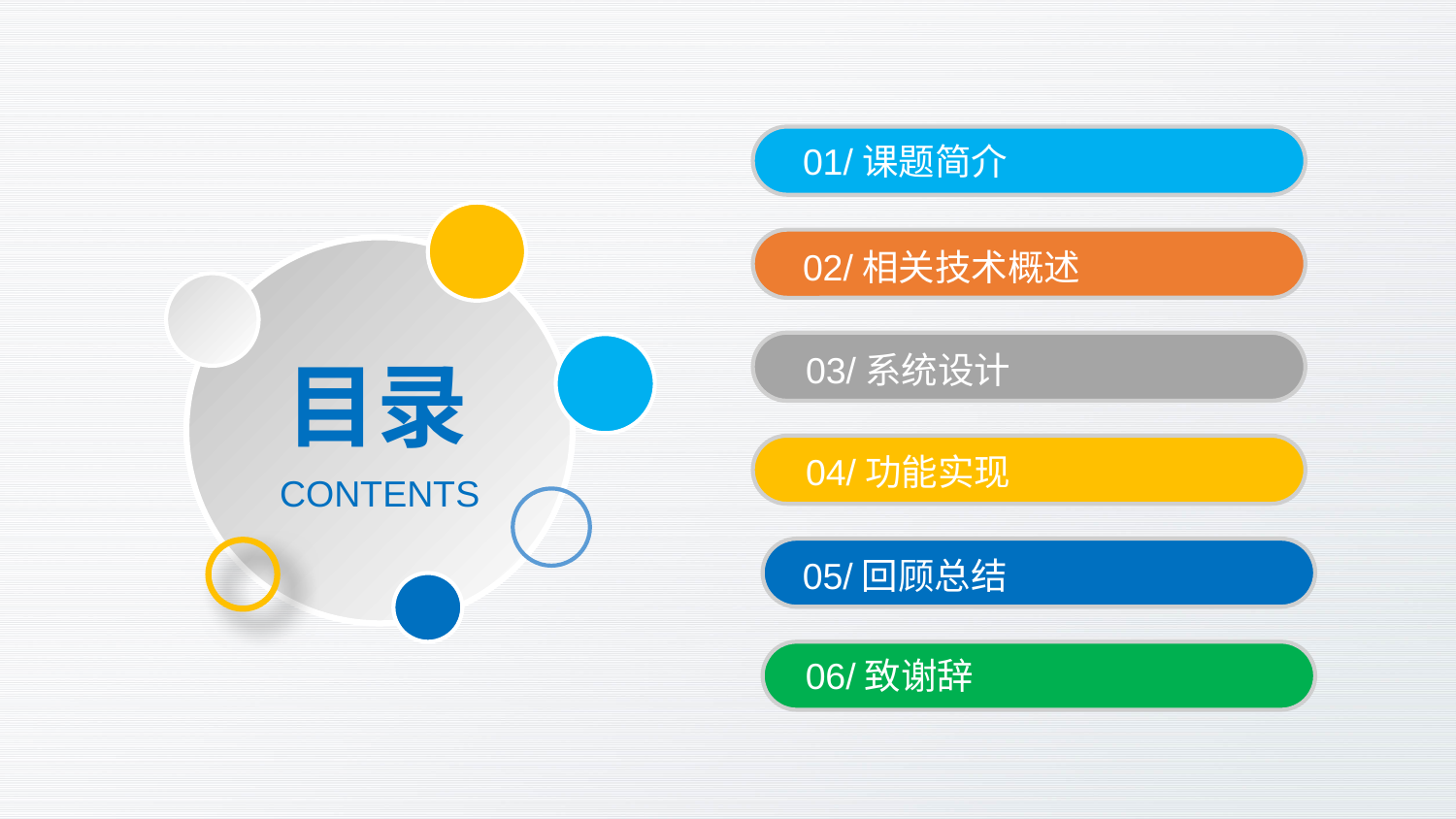

01/课题简介

02/相关技术概述

03/系统设计
目录

04/功能实现
CONTENTS

05/回顾总结

06/致谢辞